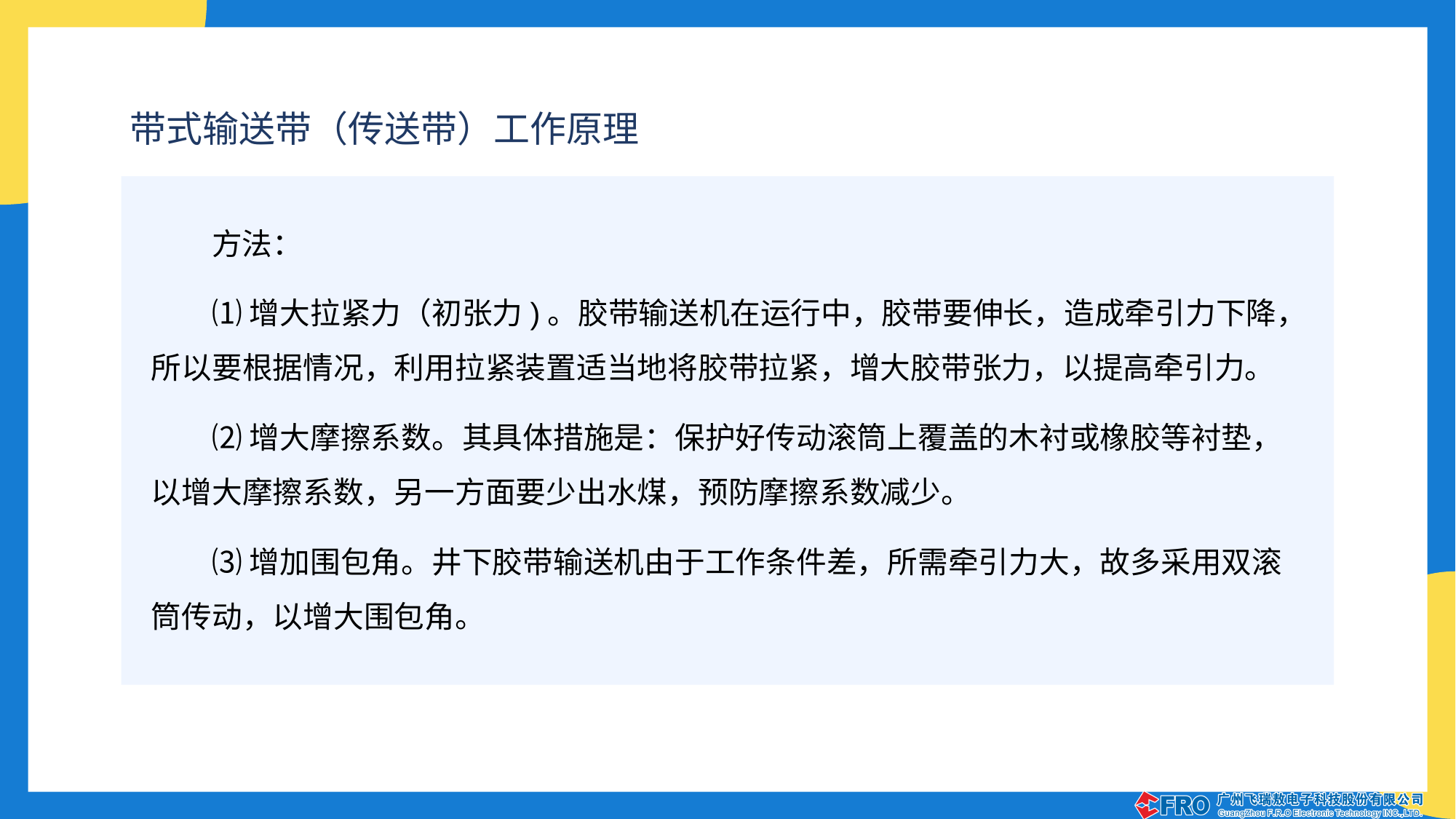

带式输送带（传送带）工作原理
方法：
⑴增大拉紧力（初张力)。胶带输送机在运行中，胶带要伸长，造成牵引力下降，所以要根据情况，利用拉紧装置适当地将胶带拉紧，增大胶带张力，以提高牵引力。
⑵增大摩擦系数。其具体措施是：保护好传动滚筒上覆盖的木衬或橡胶等衬垫，以增大摩擦系数，另一方面要少出水煤，预防摩擦系数减少。
⑶增加围包角。井下胶带输送机由于工作条件差，所需牵引力大，故多采用双滚筒传动，以增大围包角。